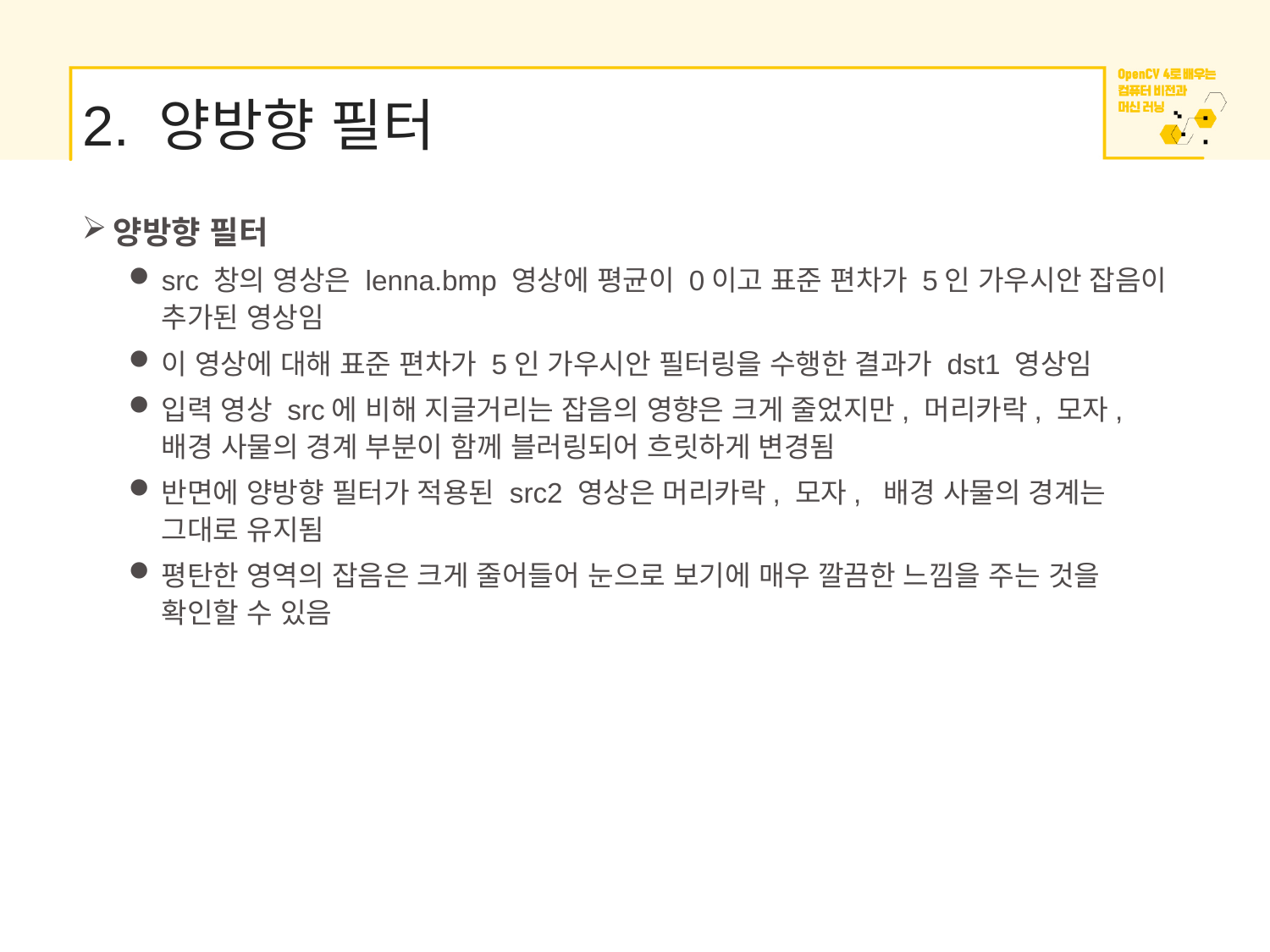

# 2. 양방향 필터
양방향 필터
src 창의 영상은 lenna.bmp 영상에 평균이 0이고 표준 편차가 5인 가우시안 잡음이 추가된 영상임
이 영상에 대해 표준 편차가 5인 가우시안 필터링을 수행한 결과가 dst1 영상임
입력 영상 src에 비해 지글거리는 잡음의 영향은 크게 줄었지만, 머리카락, 모자, 배경 사물의 경계 부분이 함께 블러링되어 흐릿하게 변경됨
반면에 양방향 필터가 적용된 src2 영상은 머리카락, 모자,  배경 사물의 경계는 그대로 유지됨
평탄한 영역의 잡음은 크게 줄어들어 눈으로 보기에 매우 깔끔한 느낌을 주는 것을 확인할 수 있음